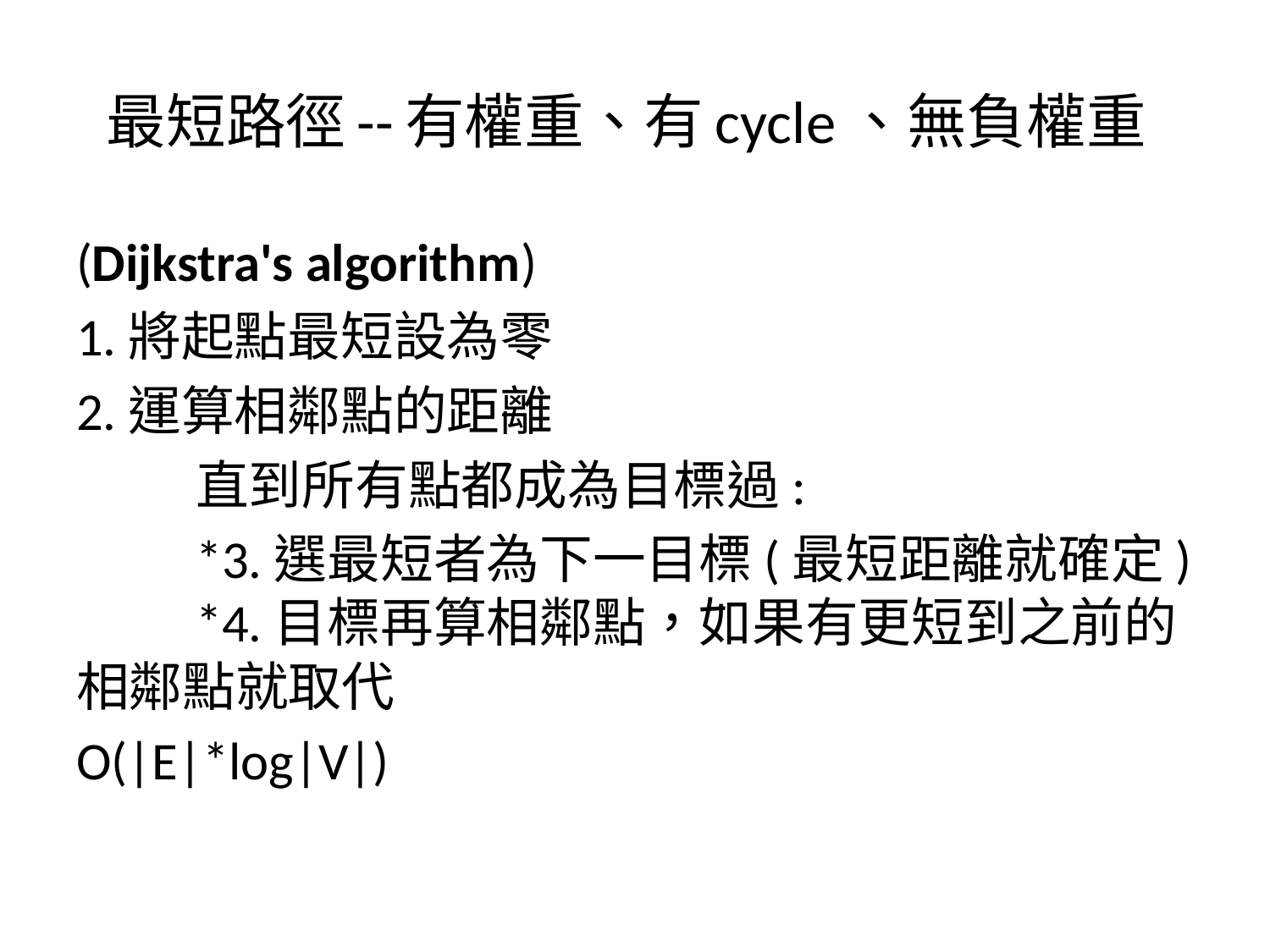

# 最短路徑--有權重、有cycle、無負權重
(Dijkstra's algorithm)
1.將起點最短設為零
2.運算相鄰點的距離
	直到所有點都成為目標過:
	*3.選最短者為下一目標(最短距離就確定)
	*4.目標再算相鄰點，如果有更短到之前的相鄰點就取代
O(|E|*log|V|)